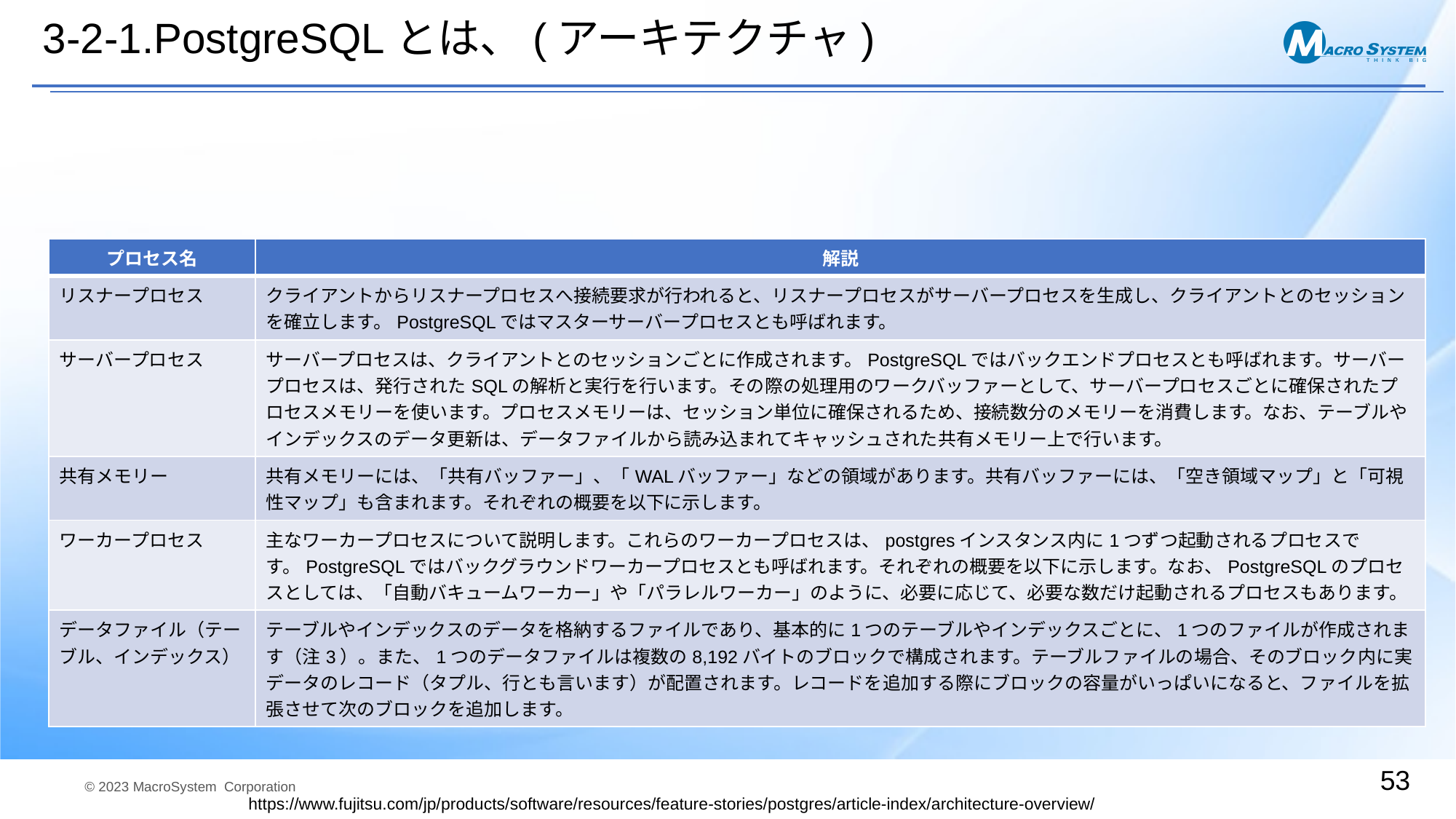

# 3-2-1.PostgreSQLとは、(アーキテクチャ)
| プロセス名 | 解説 |
| --- | --- |
| リスナープロセス | クライアントからリスナープロセスへ接続要求が行われると、リスナープロセスがサーバープロセスを生成し、クライアントとのセッションを確立します。PostgreSQLではマスターサーバープロセスとも呼ばれます。 |
| サーバープロセス | サーバープロセスは、クライアントとのセッションごとに作成されます。PostgreSQLではバックエンドプロセスとも呼ばれます。サーバープロセスは、発行されたSQLの解析と実行を行います。その際の処理用のワークバッファーとして、サーバープロセスごとに確保されたプロセスメモリーを使います。プロセスメモリーは、セッション単位に確保されるため、接続数分のメモリーを消費します。なお、テーブルやインデックスのデータ更新は、データファイルから読み込まれてキャッシュされた共有メモリー上で行います。 |
| 共有メモリー | 共有メモリーには、「共有バッファー」、「WALバッファー」などの領域があります。共有バッファーには、「空き領域マップ」と「可視性マップ」も含まれます。それぞれの概要を以下に示します。 |
| ワーカープロセス | 主なワーカープロセスについて説明します。これらのワーカープロセスは、postgresインスタンス内に1つずつ起動されるプロセスです。PostgreSQLではバックグラウンドワーカープロセスとも呼ばれます。それぞれの概要を以下に示します。なお、PostgreSQLのプロセスとしては、「自動バキュームワーカー」や「パラレルワーカー」のように、必要に応じて、必要な数だけ起動されるプロセスもあります。 |
| データファイル（テーブル、インデックス） | テーブルやインデックスのデータを格納するファイルであり、基本的に1つのテーブルやインデックスごとに、1つのファイルが作成されます（注3）。また、1つのデータファイルは複数の8,192バイトのブロックで構成されます。テーブルファイルの場合、そのブロック内に実データのレコード（タプル、行とも言います）が配置されます。レコードを追加する際にブロックの容量がいっぱいになると、ファイルを拡張させて次のブロックを追加します。 |
https://www.fujitsu.com/jp/products/software/resources/feature-stories/postgres/article-index/architecture-overview/